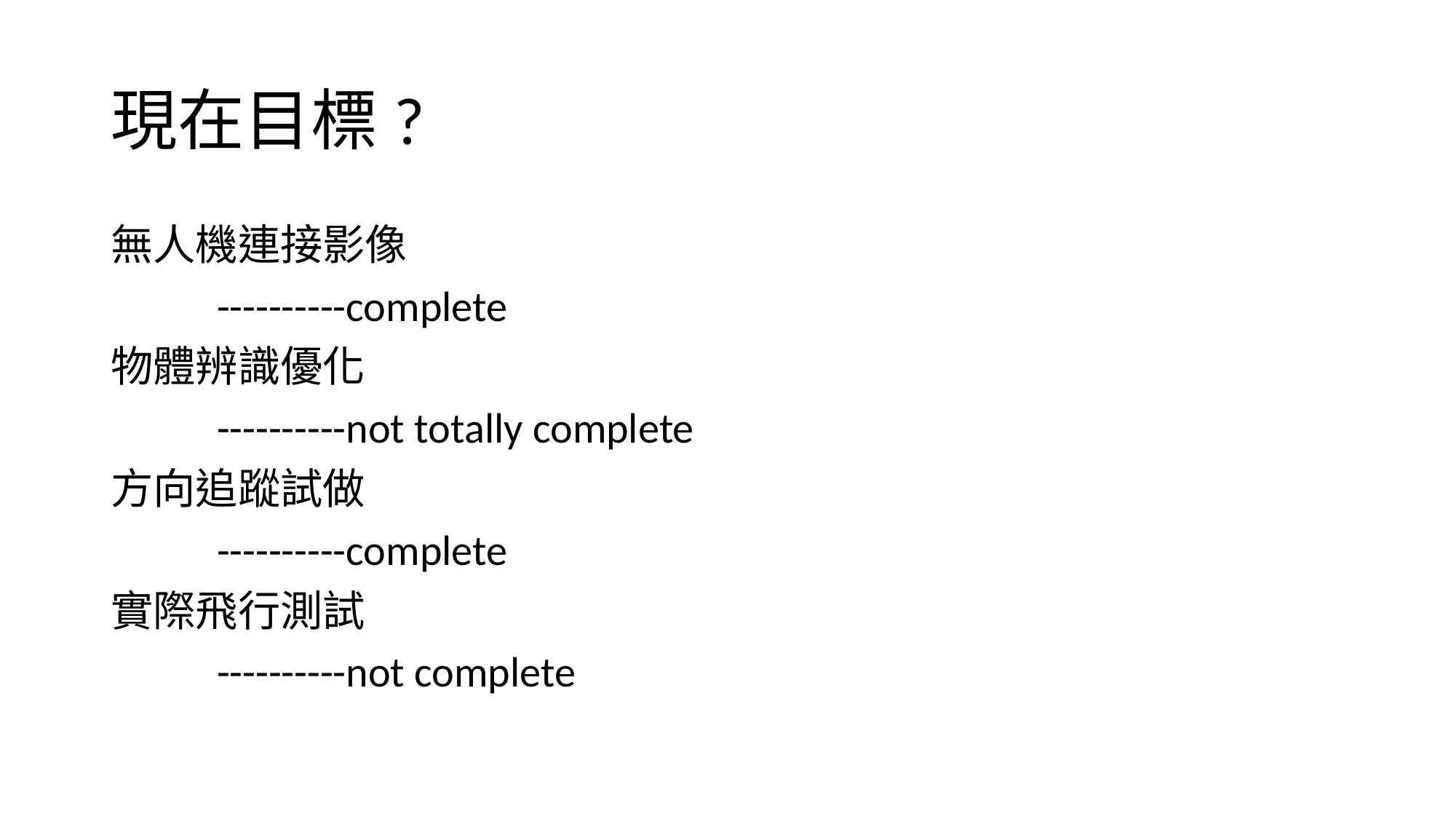

# 現在目標?
無人機連接影像
           ----------complete
物體辨識優化
           ----------not totally complete
方向追蹤試做
           ----------complete
實際飛行測試
           ----------not complete